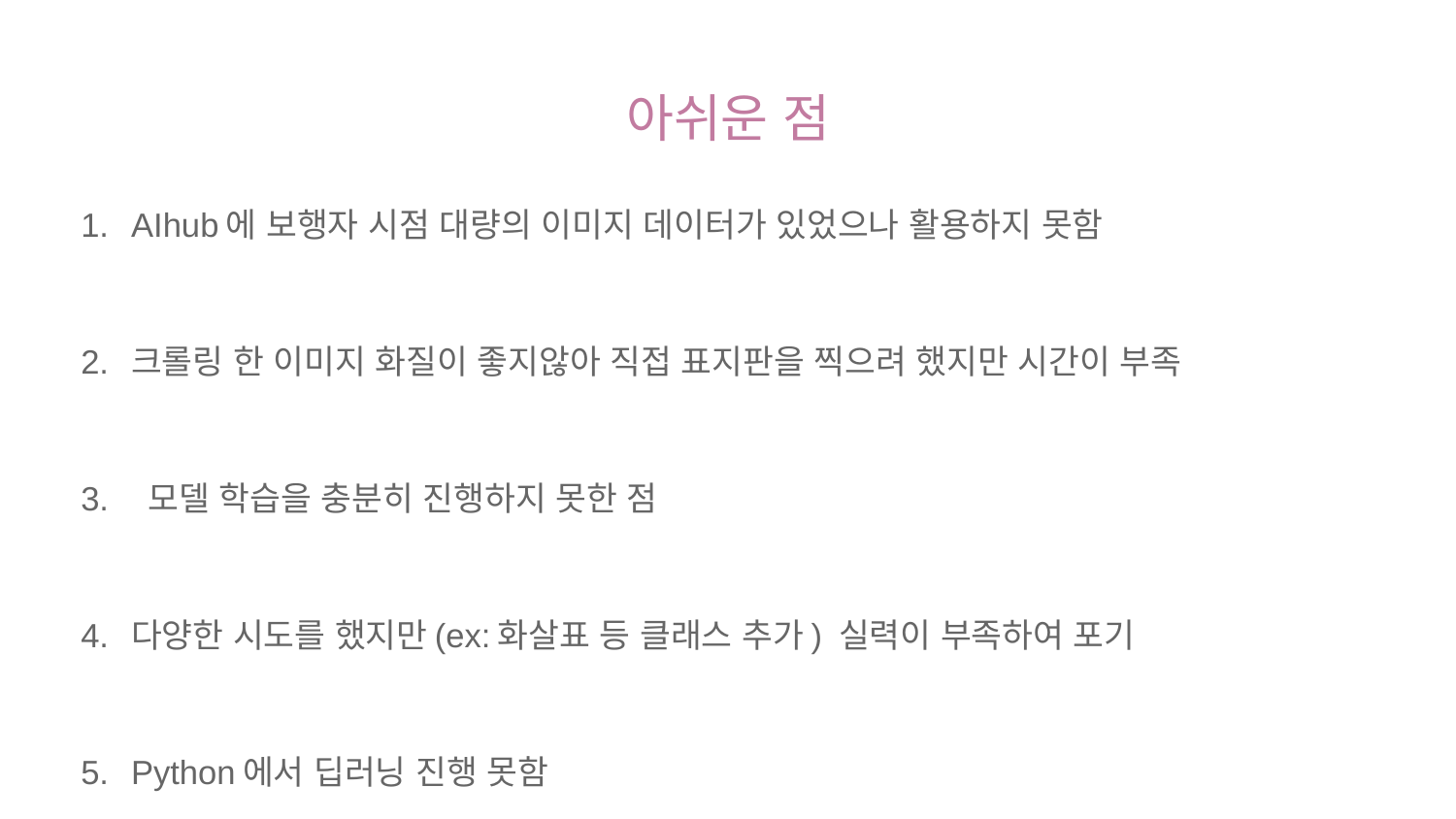

# 아쉬운 점
AIhub에 보행자 시점 대량의 이미지 데이터가 있었으나 활용하지 못함

크롤링 한 이미지 화질이 좋지않아 직접 표지판을 찍으려 했지만 시간이 부족

 모델 학습을 충분히 진행하지 못한 점

다양한 시도를 했지만(ex:화살표 등 클래스 추가) 실력이 부족하여 포기

Python에서 딥러닝 진행 못함